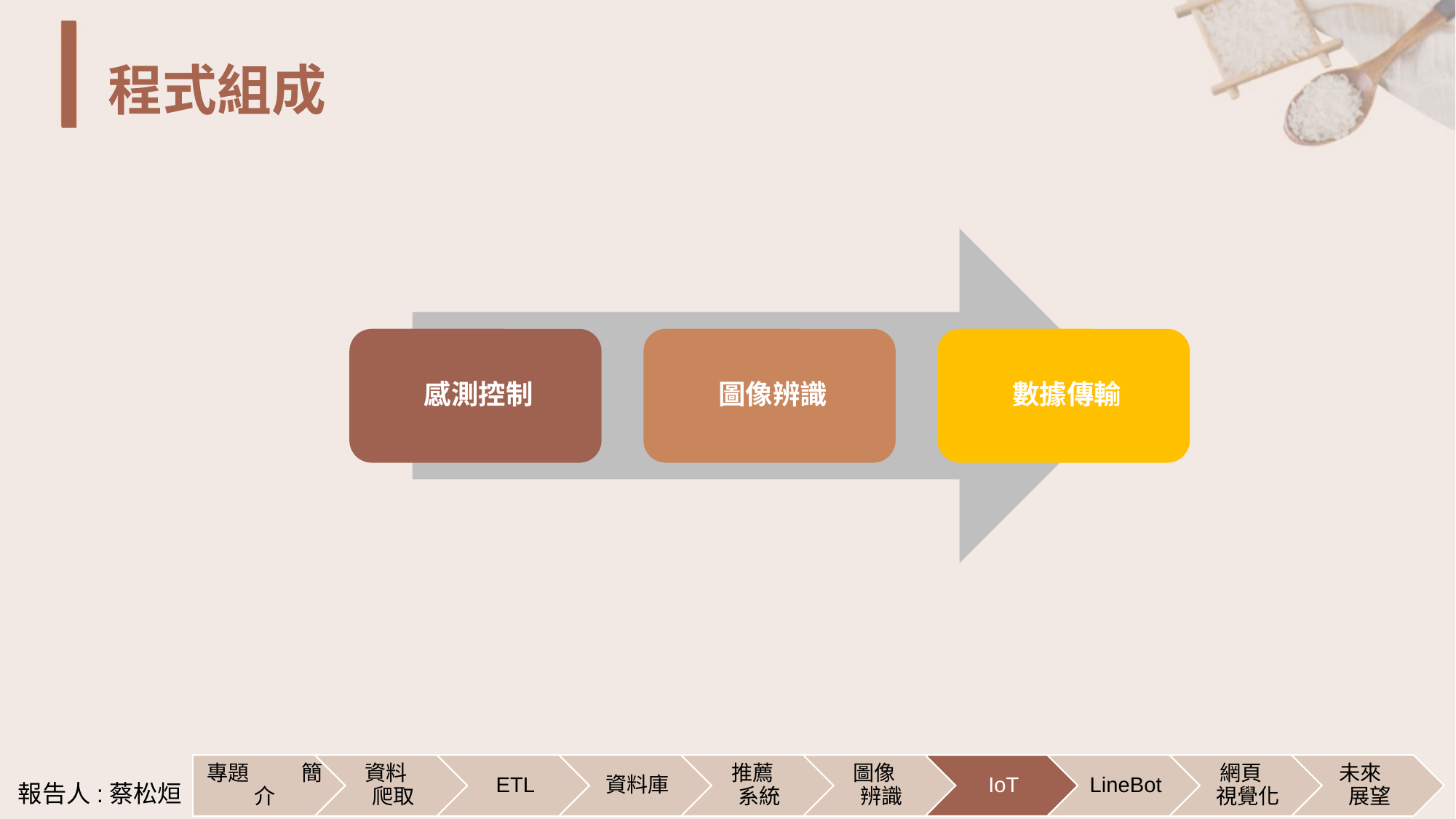

# 程式組成
感測控制
圖像辨識
數據傳輸
專題           簡介
資料    爬取
ETL
資料庫
推薦    系統
圖像    辨識
IoT
LineBot
網頁    視覺化
未來     展望
報告人:蔡松烜